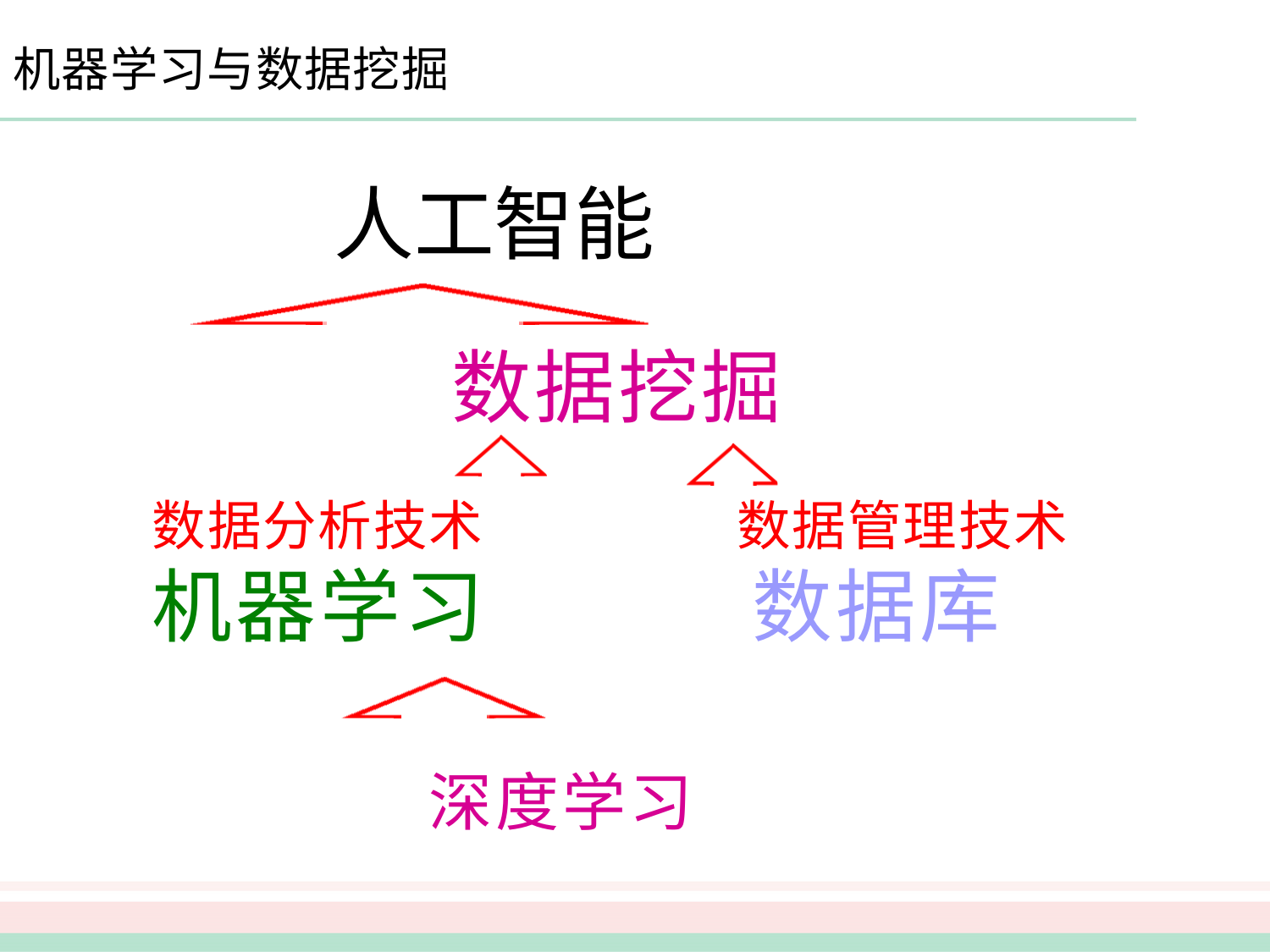

机器学习与数据挖掘

人工智能

数据挖掘

数据分析技术机器学习
数据管理技术
 数据库

深度学习